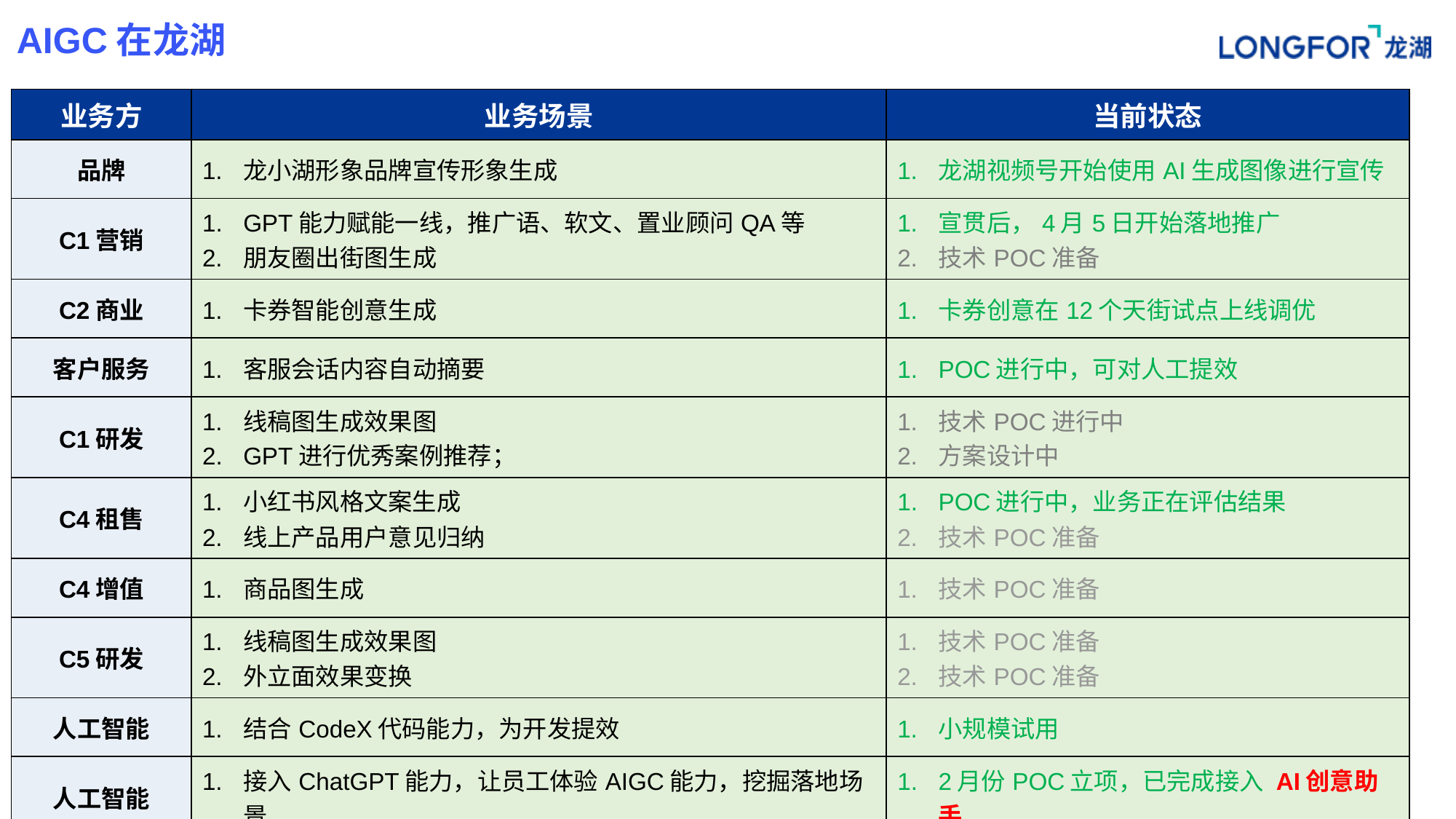

# AIGC在龙湖
| 业务方 | 业务场景 | 当前状态 |
| --- | --- | --- |
| 品牌 | 龙小湖形象品牌宣传形象生成 | 龙湖视频号开始使用AI生成图像进行宣传 |
| C1营销 | GPT能力赋能一线，推广语、软文、置业顾问QA等 朋友圈出街图生成 | 宣贯后，4月5日开始落地推广 技术POC准备 |
| C2商业 | 卡券智能创意生成 | 卡券创意在12个天街试点上线调优 |
| 客户服务 | 客服会话内容自动摘要 | POC进行中，可对人工提效 |
| C1研发 | 线稿图生成效果图 GPT进行优秀案例推荐； | 技术POC进行中 方案设计中 |
| C4租售 | 小红书风格文案生成 线上产品用户意见归纳 | POC进行中，业务正在评估结果 技术POC准备 |
| C4增值 | 商品图生成 | 技术POC准备 |
| C5研发 | 线稿图生成效果图 外立面效果变换 | 技术POC准备 技术POC准备 |
| 人工智能 | 结合CodeX代码能力，为开发提效 | 小规模试用 |
| 人工智能 | 接入ChatGPT能力，让员工体验AIGC能力，挖掘落地场景 | 2月份POC立项，已完成接入 AI创意助手 |